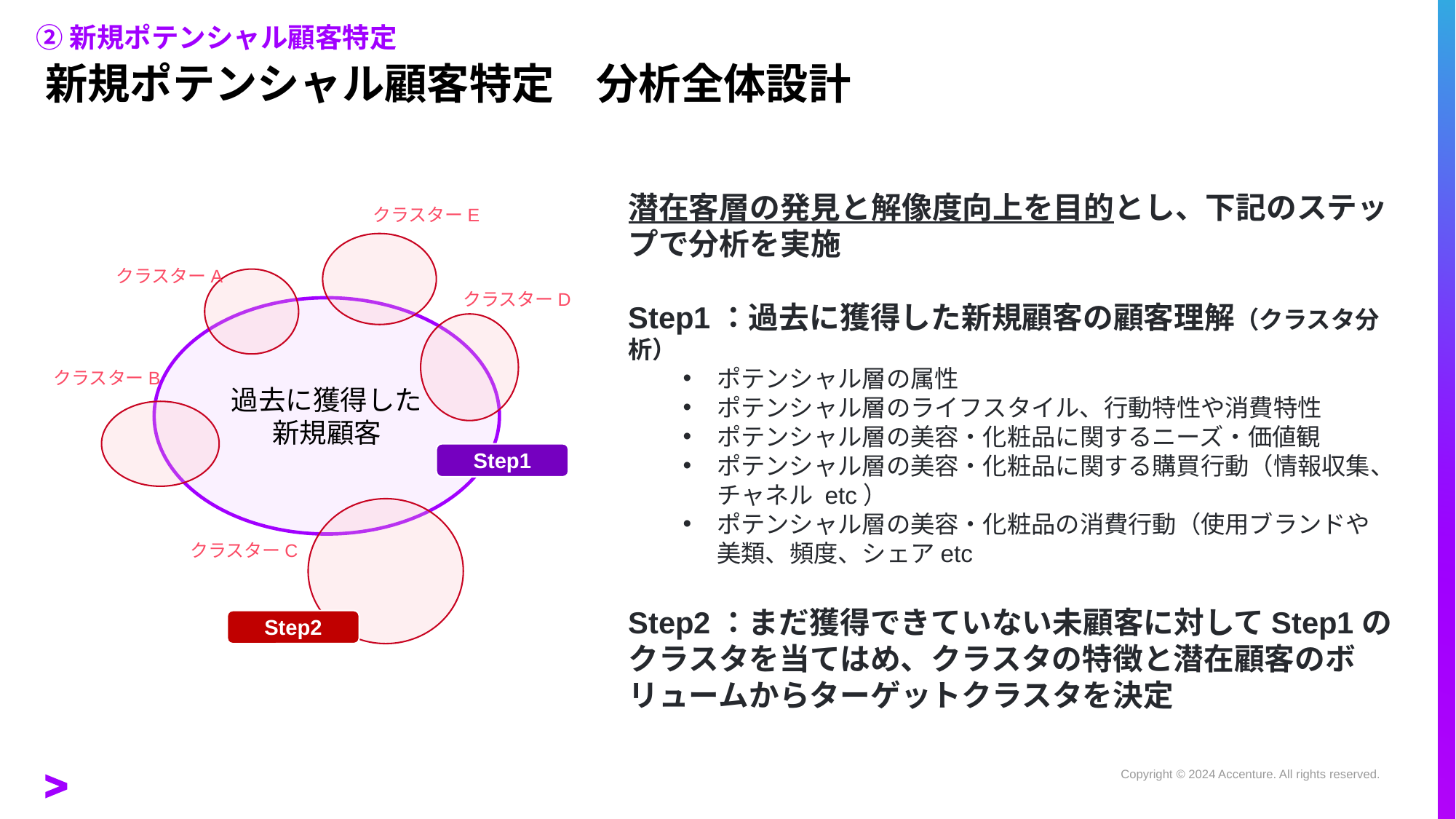

②新規ポテンシャル顧客特定
# 新規ポテンシャル顧客特定　分析全体設計
現在獲得している新客の延長から潜在顧客像を導き出し、獲得しているシェアや各セグメント像の大きさを把握する。
潜在客層の発見と解像度向上を目的とし、下記のステップで分析を実施

Step1：過去に獲得した新規顧客の顧客理解（クラスタ分析）
ポテンシャル層の属性
ポテンシャル層のライフスタイル、行動特性や消費特性
ポテンシャル層の美容・化粧品に関するニーズ・価値観
ポテンシャル層の美容・化粧品に関する購買行動（情報収集、チャネル etc）
ポテンシャル層の美容・化粧品の消費行動（使用ブランドや美類、頻度、シェアetc

Step2：まだ獲得できていない未顧客に対してStep1のクラスタを当てはめ、クラスタの特徴と潜在顧客のボリュームからターゲットクラスタを決定
クラスターE

クラスターA

クラスターD
過去に獲得した
新規顧客

クラスターB

クラスターC
Step1
Step2